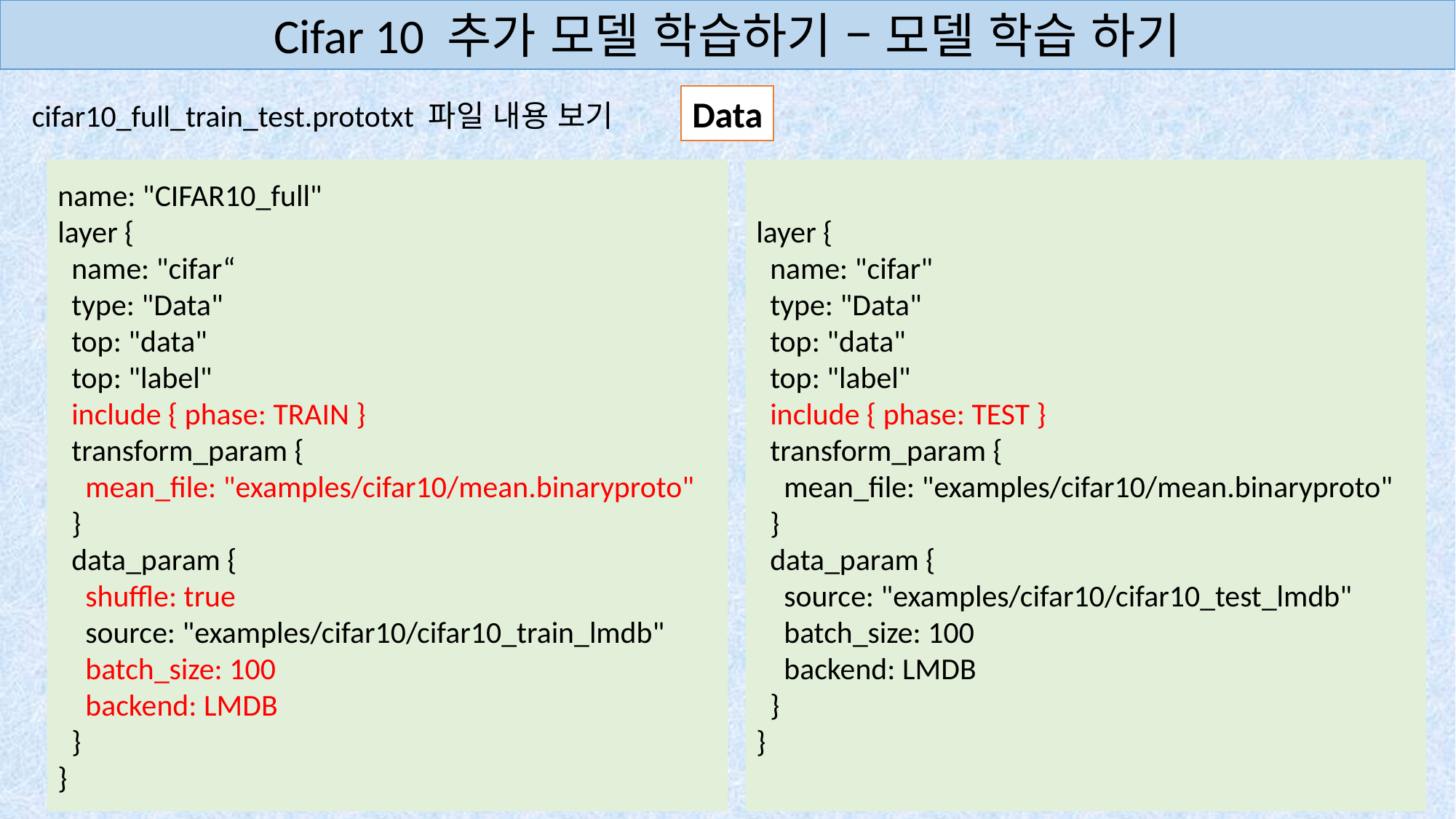

Cifar 10 추가 모델 학습하기 – 모델 학습 하기
Data
cifar10_full_train_test.prototxt 파일 내용 보기
name: "CIFAR10_full"
layer {
  name: "cifar“
  type: "Data"
  top: "data"
  top: "label"
  include { phase: TRAIN }
  transform_param {
    mean_file: "examples/cifar10/mean.binaryproto"
  }
  data_param {
    shuffle: true
    source: "examples/cifar10/cifar10_train_lmdb"
    batch_size: 100
    backend: LMDB
  }
}
layer {
  name: "cifar"
  type: "Data"
  top: "data"
  top: "label"
  include { phase: TEST }
  transform_param {
    mean_file: "examples/cifar10/mean.binaryproto"
  }
  data_param {
    source: "examples/cifar10/cifar10_test_lmdb"
    batch_size: 100
    backend: LMDB
  }
}